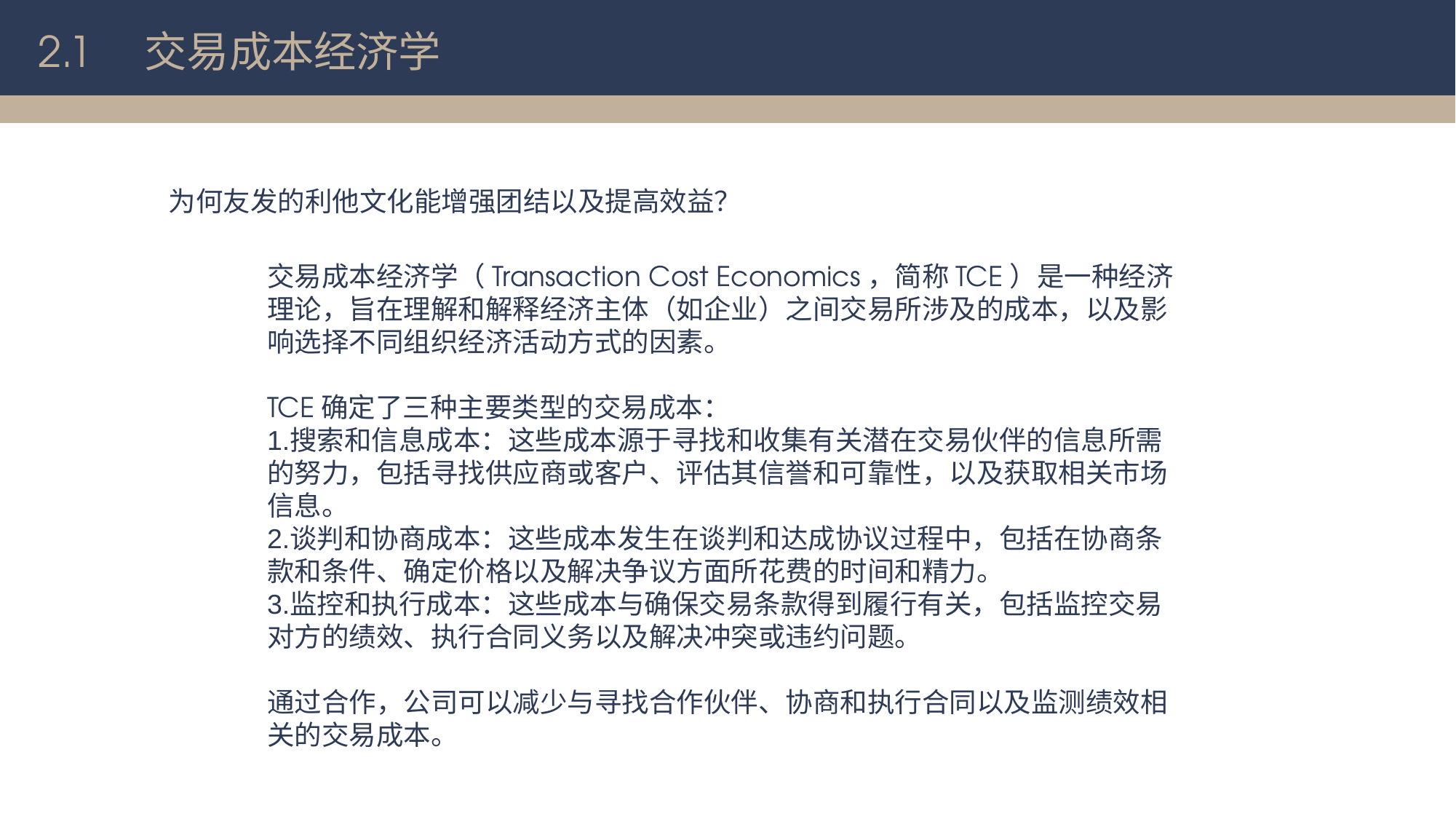

2.1
交易成本经济学
为何友发的利他文化能增强团结以及提高效益？
交易成本经济学（Transaction Cost Economics，简称TCE）是一种经济理论，旨在理解和解释经济主体（如企业）之间交易所涉及的成本，以及影响选择不同组织经济活动方式的因素。

TCE确定了三种主要类型的交易成本：
搜索和信息成本：这些成本源于寻找和收集有关潜在交易伙伴的信息所需的努力，包括寻找供应商或客户、评估其信誉和可靠性，以及获取相关市场信息。
谈判和协商成本：这些成本发生在谈判和达成协议过程中，包括在协商条款和条件、确定价格以及解决争议方面所花费的时间和精力。
监控和执行成本：这些成本与确保交易条款得到履行有关，包括监控交易对方的绩效、执行合同义务以及解决冲突或违约问题。

通过合作，公司可以减少与寻找合作伙伴、协商和执行合同以及监测绩效相关的交易成本。